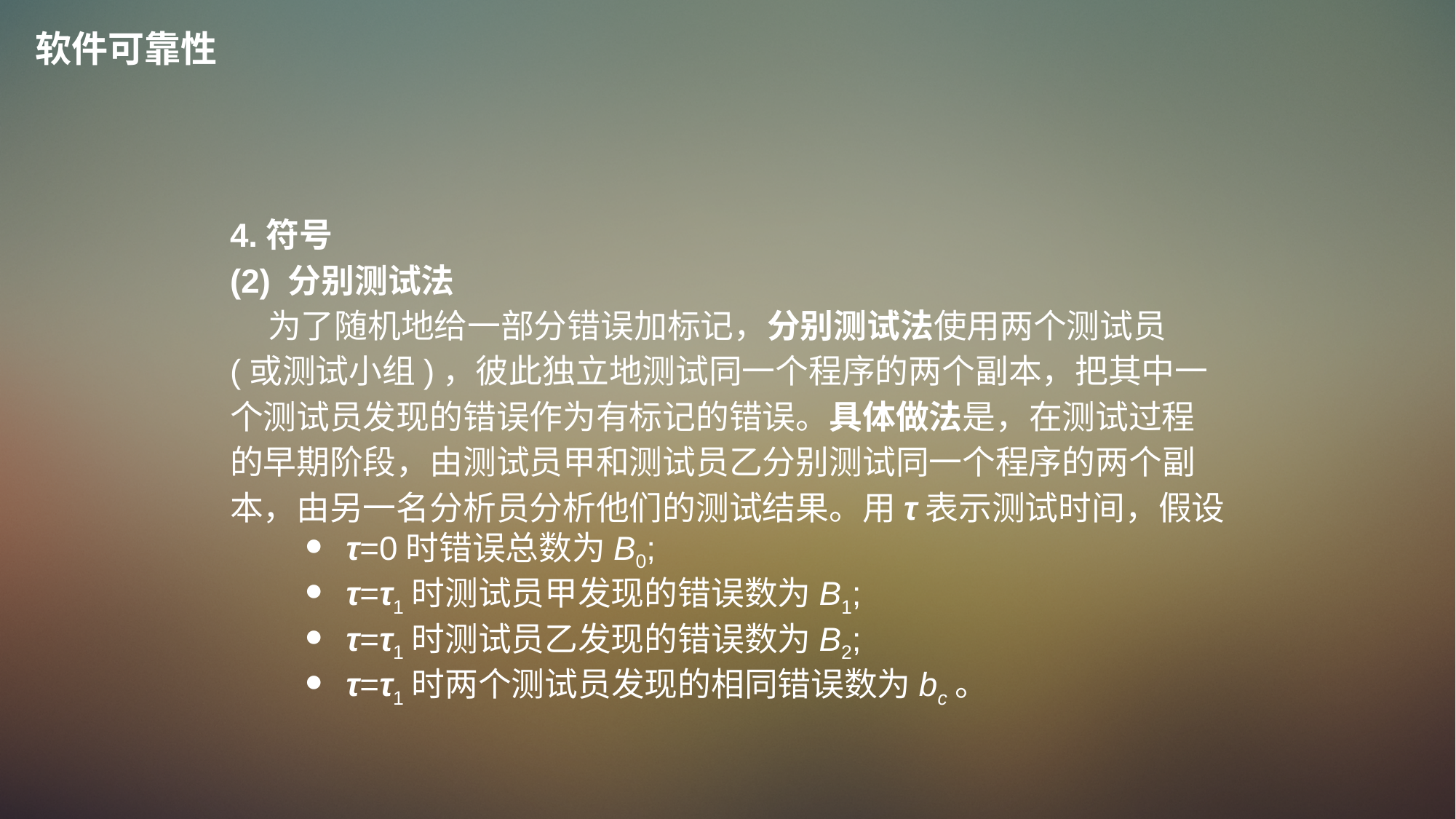

软件可靠性
4.符号
(2) 分别测试法
    为了随机地给一部分错误加标记，分别测试法使用两个测试员(或测试小组)，彼此独立地测试同一个程序的两个副本，把其中一个测试员发现的错误作为有标记的错误。具体做法是，在测试过程的早期阶段，由测试员甲和测试员乙分别测试同一个程序的两个副本，由另一名分析员分析他们的测试结果。用τ表示测试时间，假设
τ=0时错误总数为B0;
τ=τ1时测试员甲发现的错误数为B1;
τ=τ1时测试员乙发现的错误数为B2;
τ=τ1时两个测试员发现的相同错误数为bc。